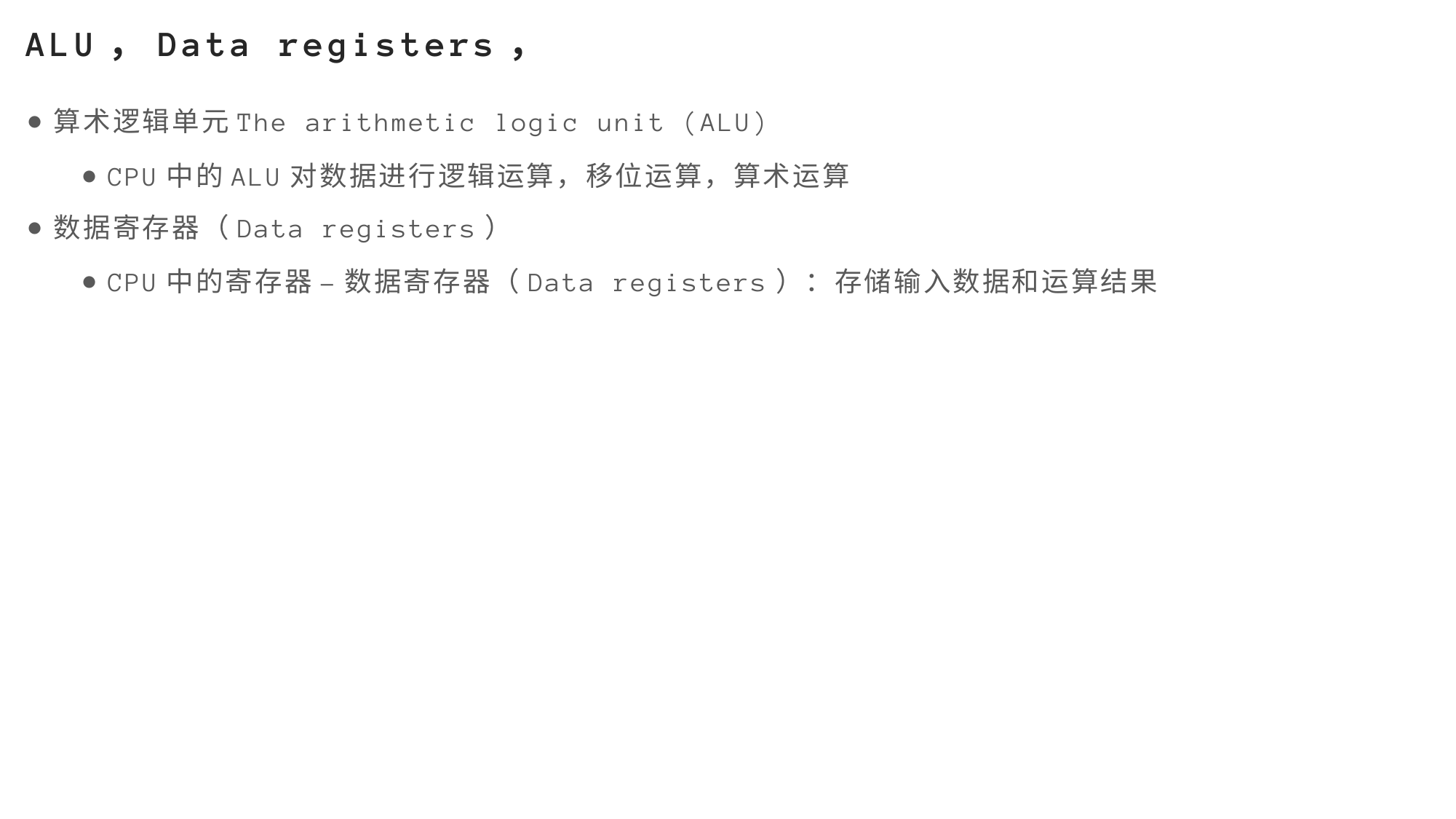

# ALU，Data registers，
算术逻辑单元The arithmetic logic unit (ALU)
CPU中的ALU对数据进行逻辑运算，移位运算，算术运算
数据寄存器（Data registers）
CPU中的寄存器-数据寄存器（Data registers）：存储输入数据和运算结果